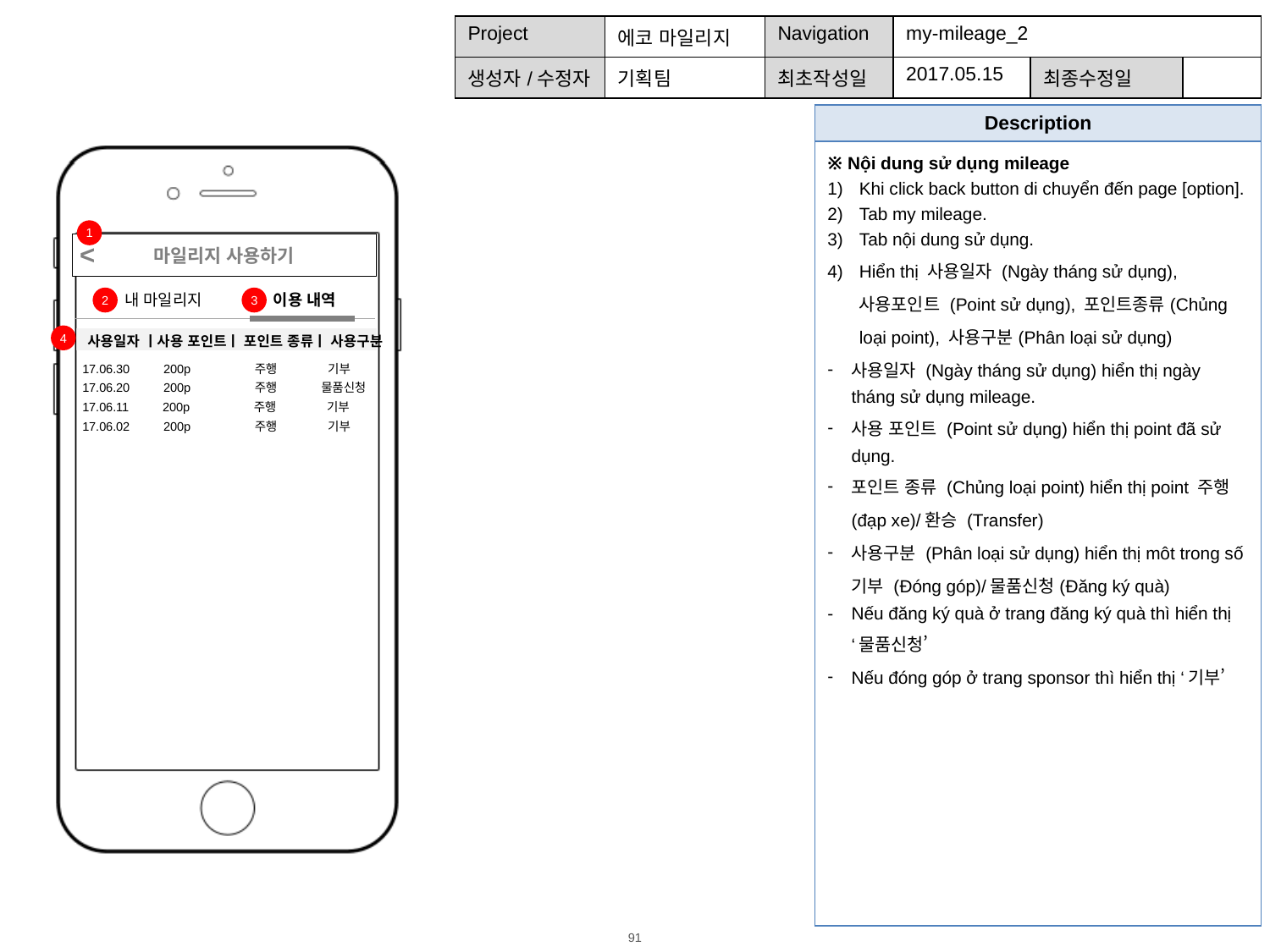

| Project | 에코 마일리지 | Navigation | my-mileage\_2 |  |  |
| --- | --- | --- | --- | --- | --- |
| 생성자/수정자 | 기획팀 | 최초작성일 | 2017.05.15 | 최종수정일 |  |
| Description |
| --- |
| ※ Nội dung sử dụng mileage Khi click back button di chuyển đến page [option]. Tab my mileage. Tab nội dung sử dụng. Hiển thị 사용일자 (Ngày tháng sử dụng), 사용포인트 (Point sử dụng), 포인트종류(Chủng loại point), 사용구분(Phân loại sử dụng) 사용일자 (Ngày tháng sử dụng) hiển thị ngày tháng sử dụng mileage. 사용 포인트 (Point sử dụng) hiển thị point đã sử dụng. 포인트 종류 (Chủng loại point) hiển thị point 주행 (đạp xe)/환승 (Transfer) 사용구분 (Phân loại sử dụng) hiển thị môt trong số 기부 (Đóng góp)/물품신청(Đăng ký quà) Nếu đăng ký quà ở trang đăng ký quà thì hiển thị ‘물품신청’ Nếu đóng góp ở trang sponsor thì hiển thị ‘기부’ |

1
<
             마일리지 사용하기
내 마일리지
이용 내역
2
3
  사용일자 ㅣ사용 포인트ㅣ 포인트 종류ㅣ 사용구분
4

 17.06.30          200p                  주행               기부
 17.06.20          200p                  주행             물품신청
 17.06.11          200p                  주행               기부
 17.06.02          200p                  주행               기부